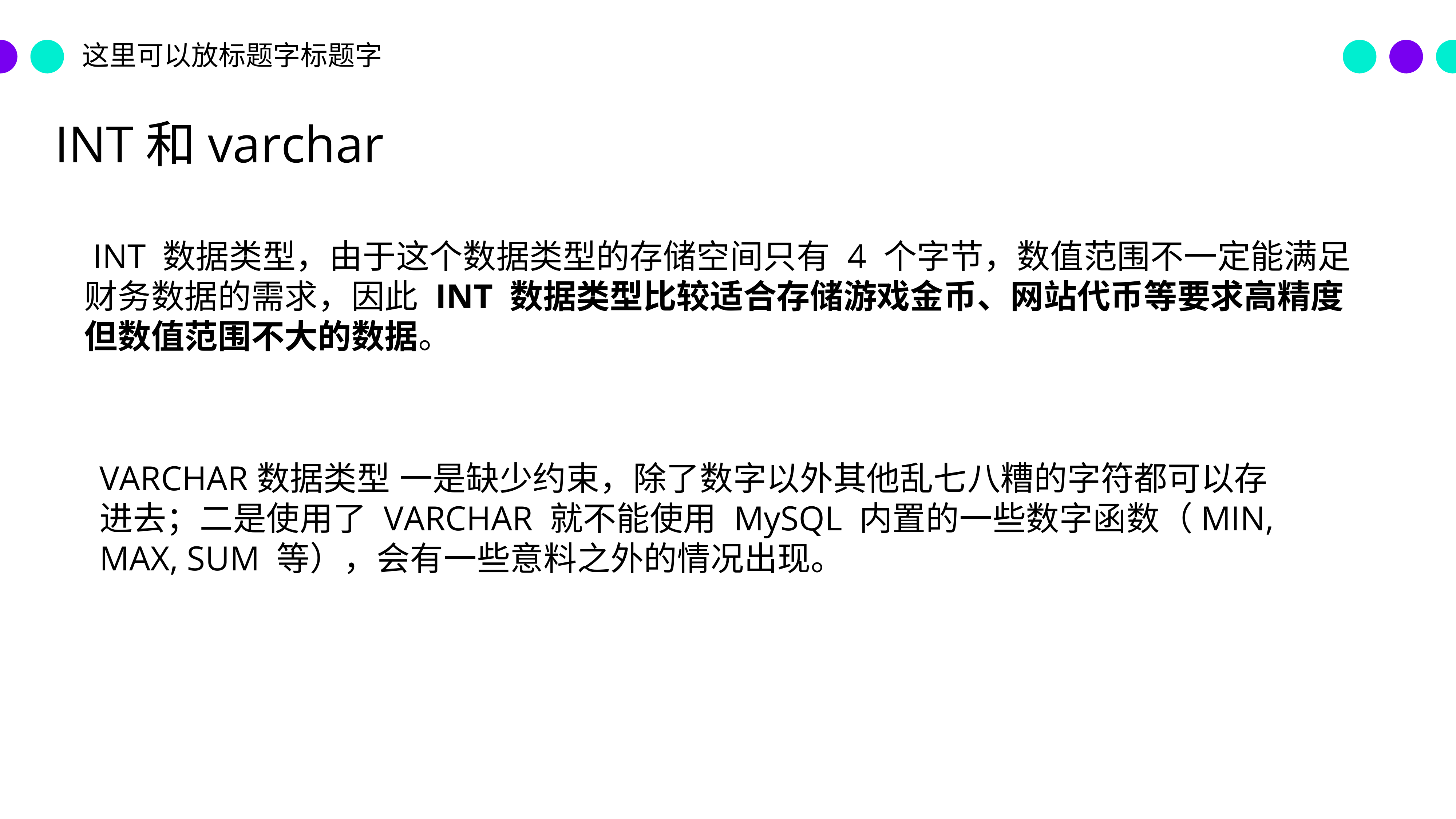

这里可以放标题字标题字

INT和varchar

 INT 数据类型，由于这个数据类型的存储空间只有 4 个字节，数值范围不一定能满足财务数据的需求，因此 INT 数据类型比较适合存储游戏金币、网站代币等要求高精度但数值范围不大的数据。
VARCHAR数据类型 一是缺少约束，除了数字以外其他乱七八糟的字符都可以存进去；二是使用了 VARCHAR 就不能使用 MySQL 内置的一些数字函数（MIN, MAX, SUM 等），会有一些意料之外的情况出现。